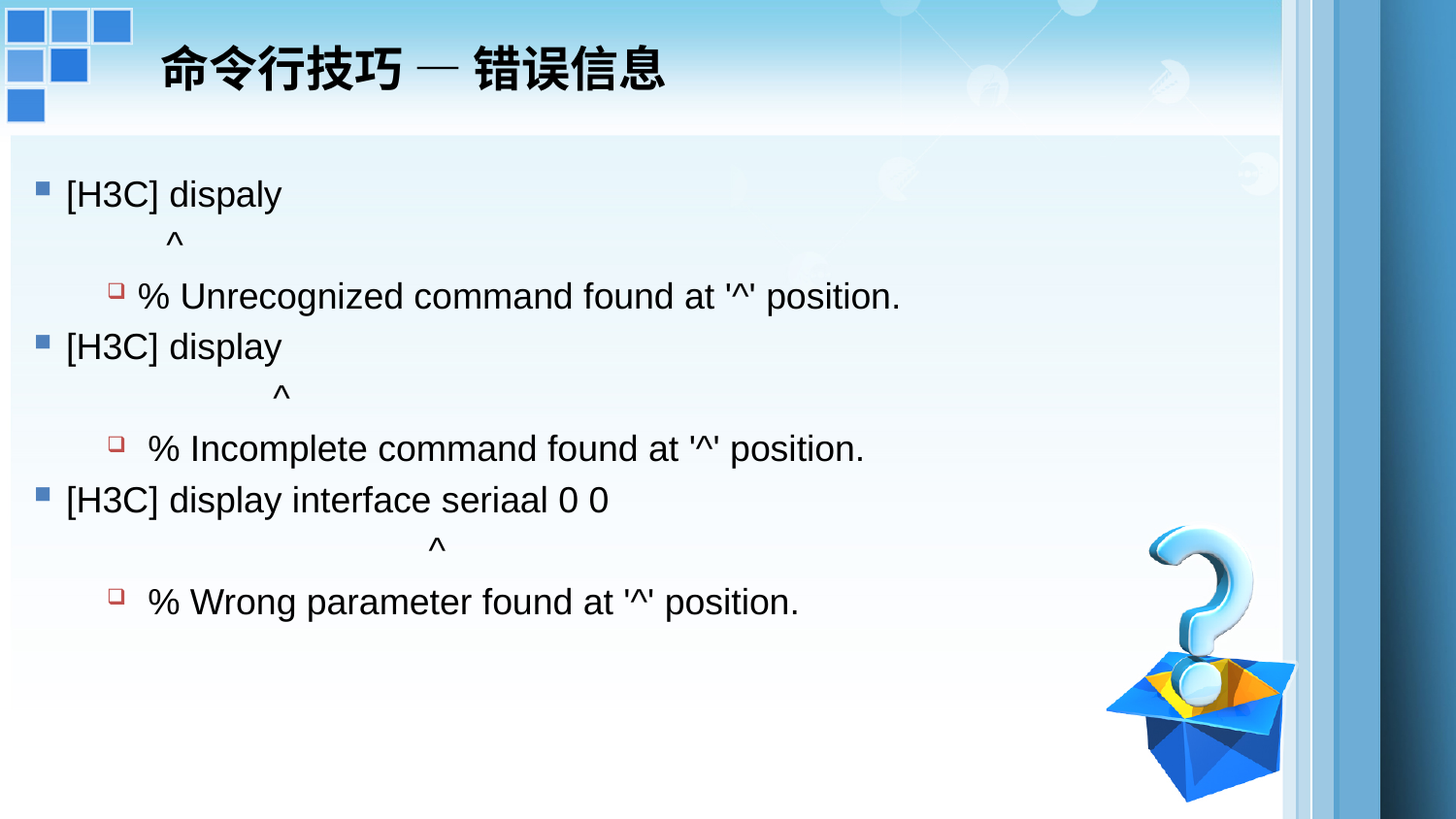

# 命令行技巧 — 错误信息
[H3C] dispaly
             ^
% Unrecognized command found at '^' position.
[H3C] display
                 	      ^
 % Incomplete command found at '^' position.
[H3C] display interface seriaal 0 0
                          	       ^
 % Wrong parameter found at '^' position.